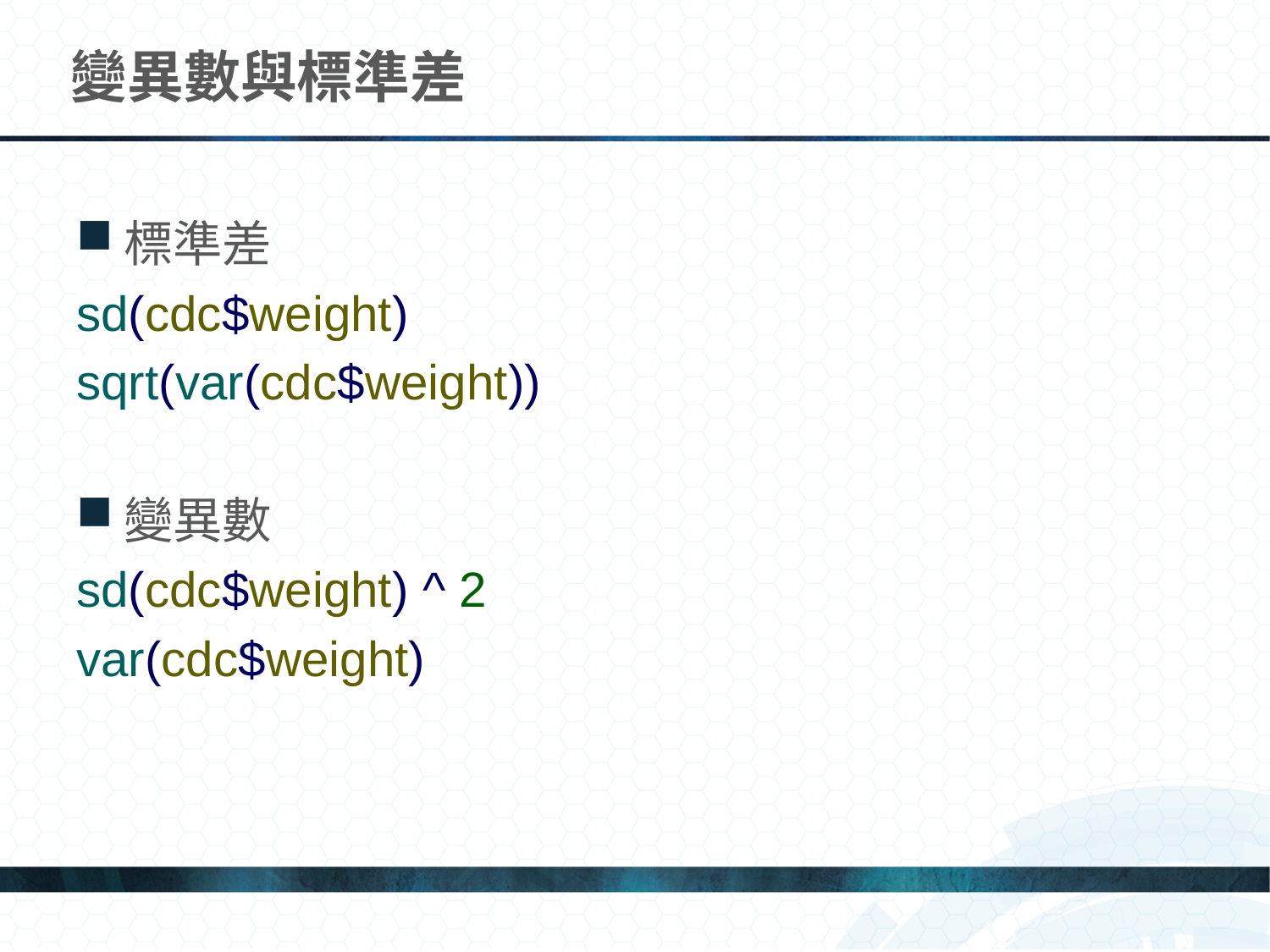

# 變異數與標準差
標準差
sd(cdc$weight)
sqrt(var(cdc$weight))

變異數
sd(cdc$weight) ^ 2
var(cdc$weight)